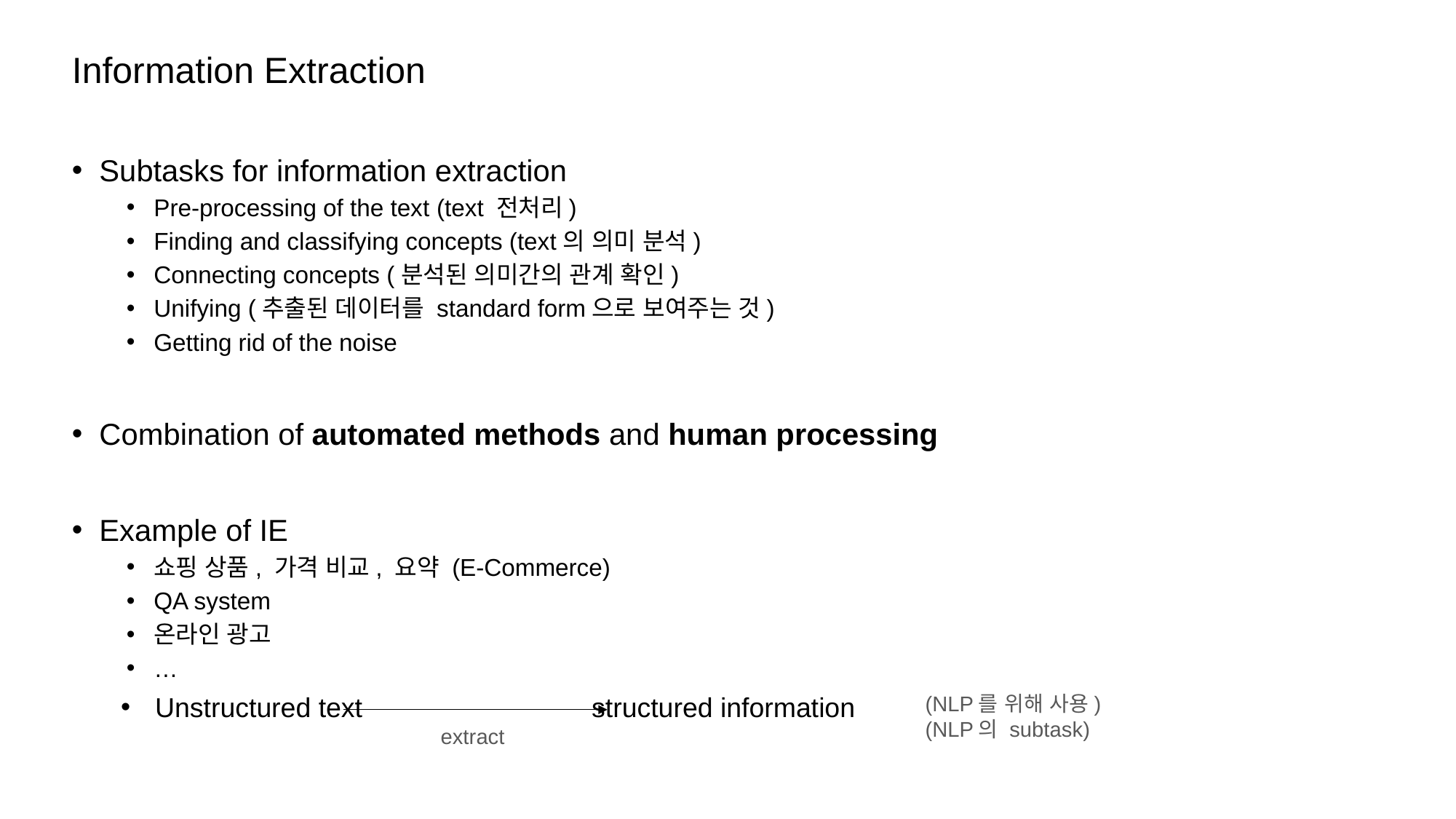

# Information Extraction
Subtasks for information extraction
Pre-processing of the text (text 전처리)
Finding and classifying concepts (text의 의미 분석)
Connecting concepts (분석된 의미간의 관계 확인)
Unifying (추출된 데이터를 standard form으로 보여주는 것)
Getting rid of the noise

Combination of automated methods and human processing

Example of IE
쇼핑 상품, 가격 비교, 요약 (E-Commerce)
QA system
온라인 광고
…

Unstructured text 			structured information
(NLP를 위해 사용)
(NLP의 subtask)

extract